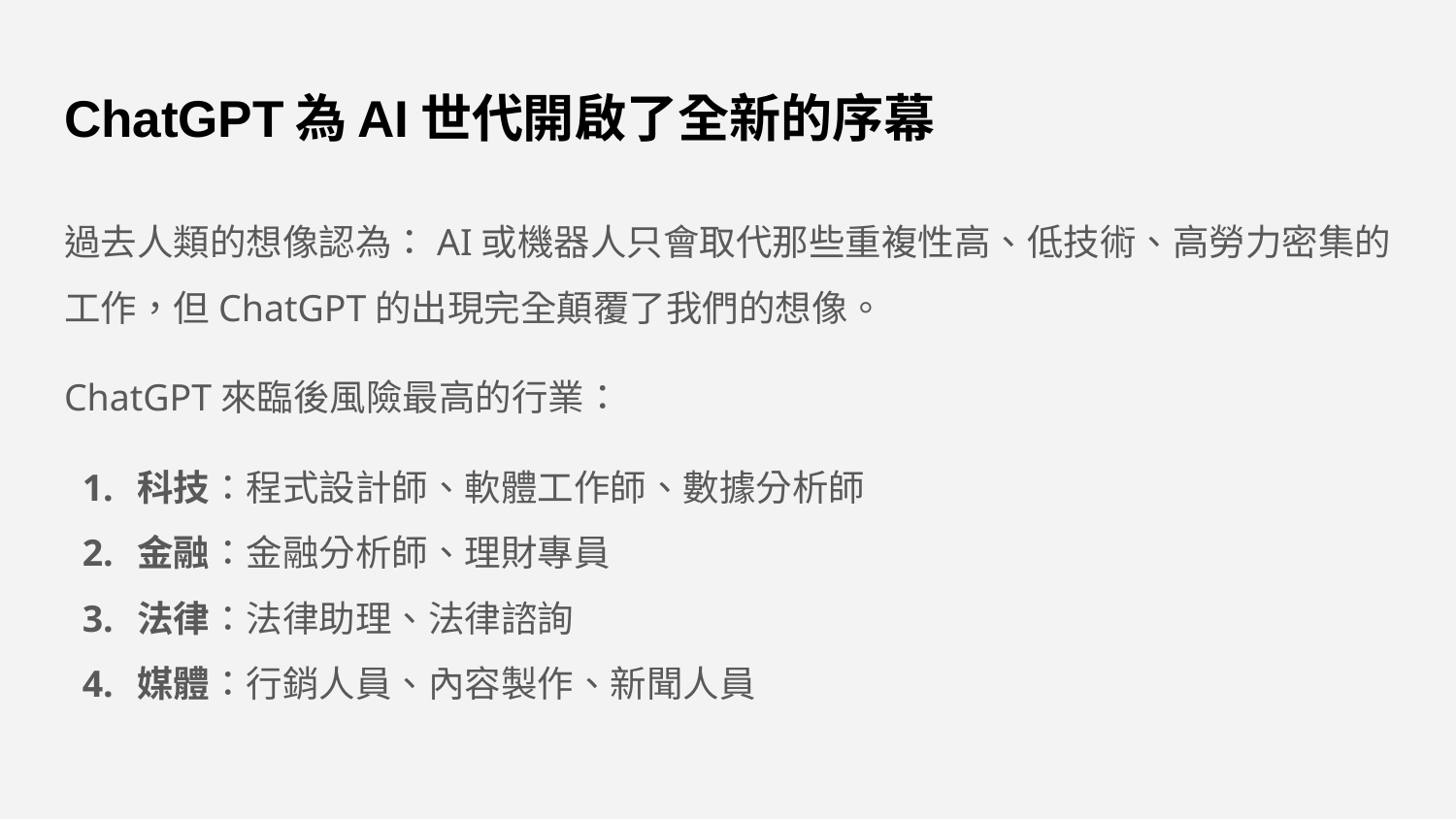

# ChatGPT為AI世代開啟了全新的序幕
過去人類的想像認為：AI或機器人只會取代那些重複性高、低技術、高勞力密集的工作，但ChatGPT的出現完全顛覆了我們的想像。
ChatGPT來臨後風險最高的行業：
科技：程式設計師、軟體工作師、數據分析師
金融：金融分析師、理財專員
法律：法律助理、法律諮詢
媒體：行銷人員、內容製作、新聞人員